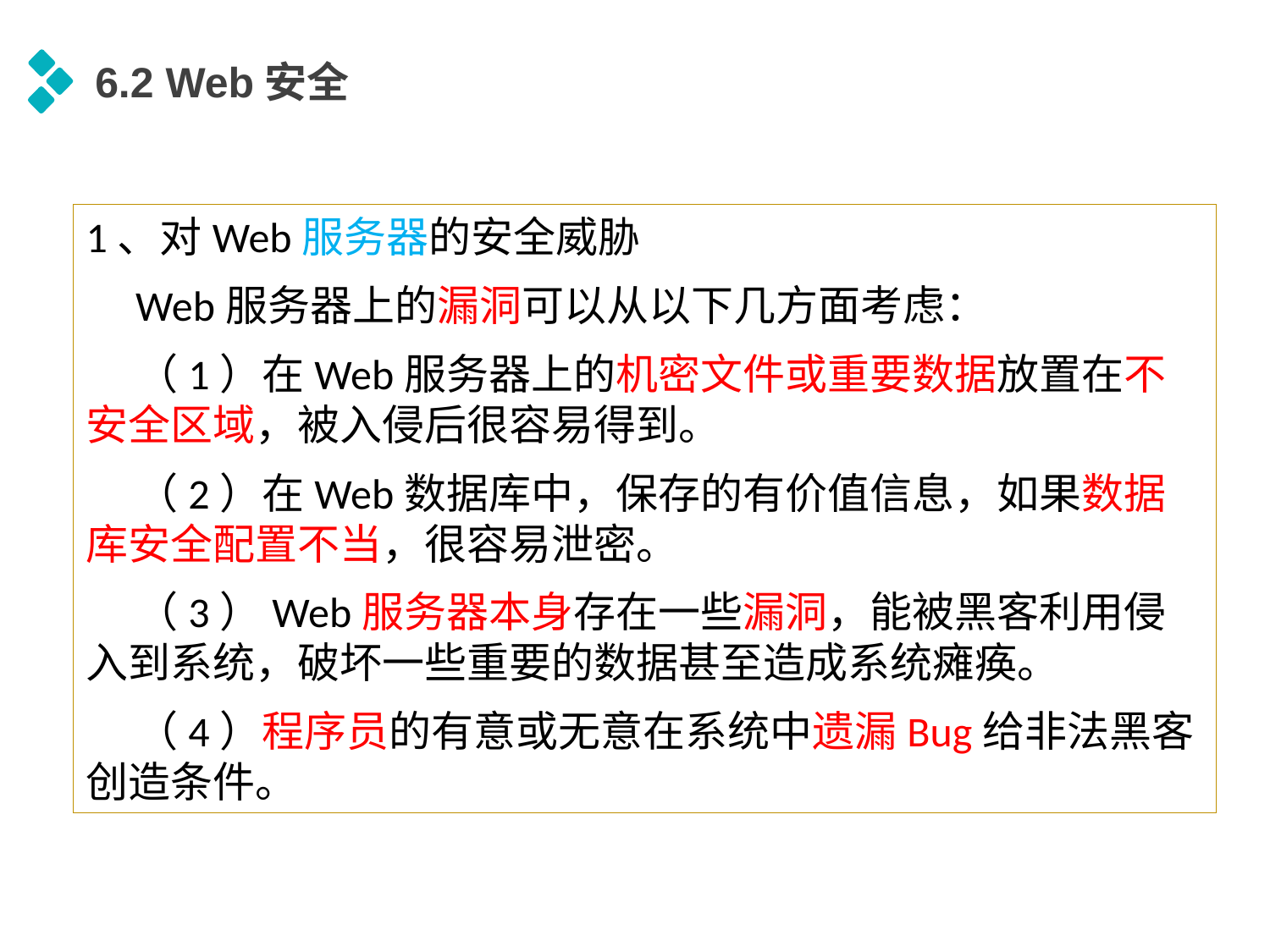

6.2 Web安全

1、对Web服务器的安全威胁
Web服务器上的漏洞可以从以下几方面考虑：
（1）在Web服务器上的机密文件或重要数据放置在不安全区域，被入侵后很容易得到。
（2）在Web数据库中，保存的有价值信息，如果数据库安全配置不当，很容易泄密。
（3）Web服务器本身存在一些漏洞，能被黑客利用侵入到系统，破坏一些重要的数据甚至造成系统瘫痪。
（4）程序员的有意或无意在系统中遗漏Bug给非法黑客创造条件。